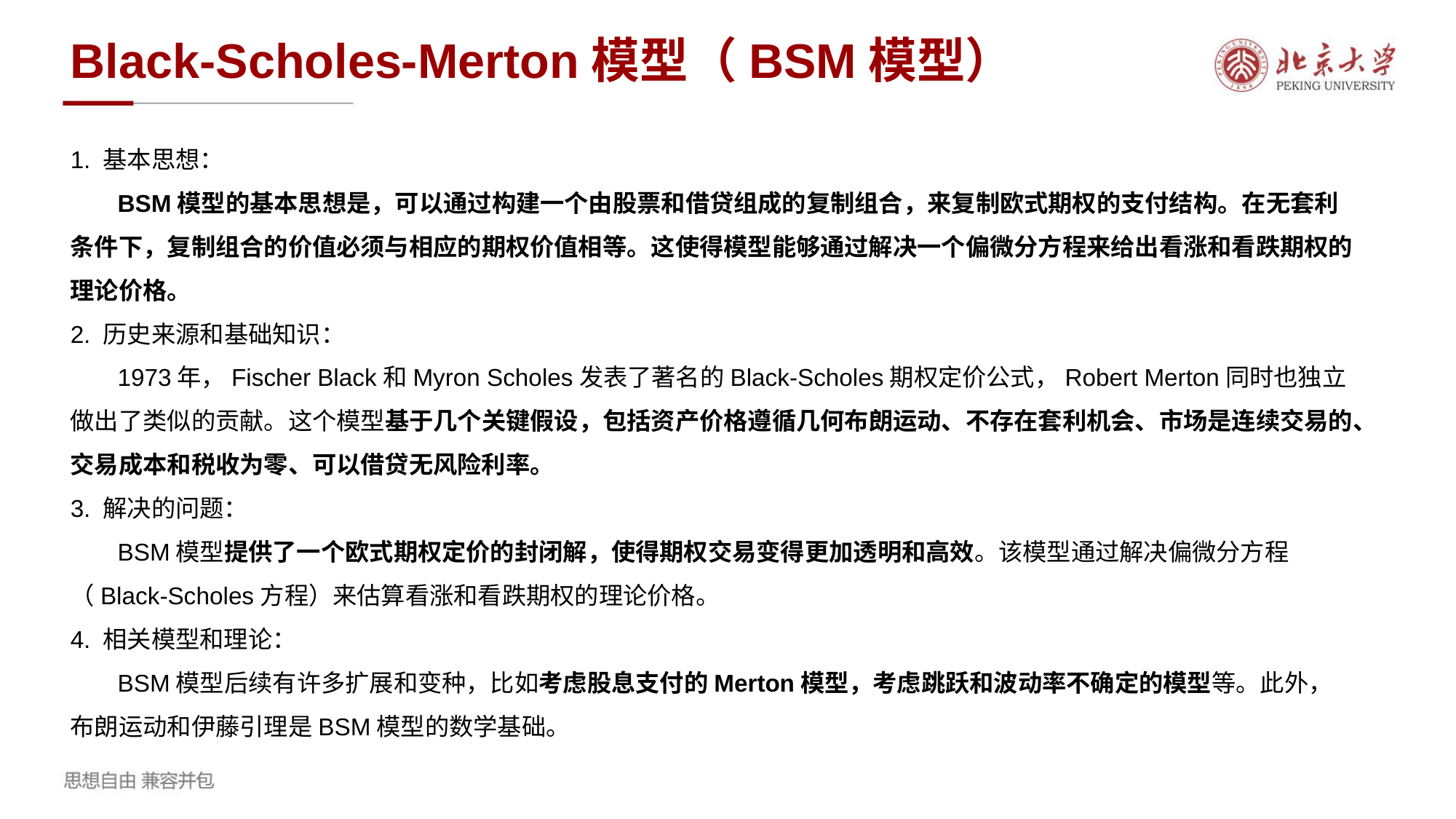

Black-Scholes-Merton模型（BSM模型）
1. 基本思想：
       BSM模型的基本思想是，可以通过构建一个由股票和借贷组成的复制组合，来复制欧式期权的支付结构。在无套利条件下，复制组合的价值必须与相应的期权价值相等。这使得模型能够通过解决一个偏微分方程来给出看涨和看跌期权的理论价格。
2. 历史来源和基础知识：
       1973年，Fischer Black和Myron Scholes发表了著名的Black-Scholes期权定价公式，Robert Merton同时也独立做出了类似的贡献。这个模型基于几个关键假设，包括资产价格遵循几何布朗运动、不存在套利机会、市场是连续交易的、交易成本和税收为零、可以借贷无风险利率。
3. 解决的问题：
       BSM模型提供了一个欧式期权定价的封闭解，使得期权交易变得更加透明和高效。该模型通过解决偏微分方程（Black-Scholes方程）来估算看涨和看跌期权的理论价格。
4. 相关模型和理论：
       BSM模型后续有许多扩展和变种，比如考虑股息支付的Merton模型，考虑跳跃和波动率不确定的模型等。此外，布朗运动和伊藤引理是BSM模型的数学基础。